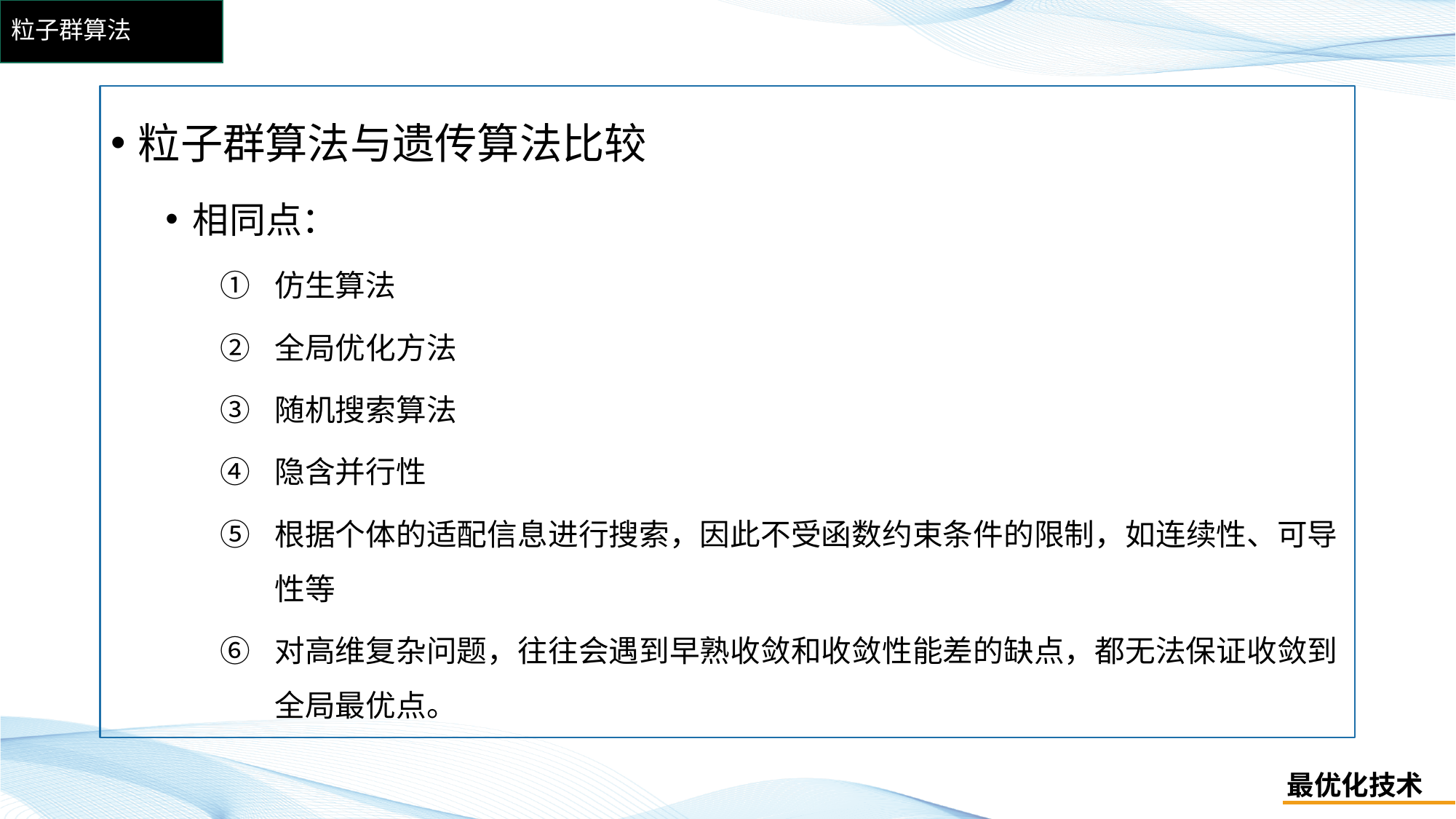

# 粒子群算法
粒子群算法与遗传算法比较
相同点：
仿生算法
全局优化方法
随机搜索算法
隐含并行性
根据个体的适配信息进行搜索，因此不受函数约束条件的限制，如连续性、可导性等
对高维复杂问题，往往会遇到早熟收敛和收敛性能差的缺点，都无法保证收敛到全局最优点。